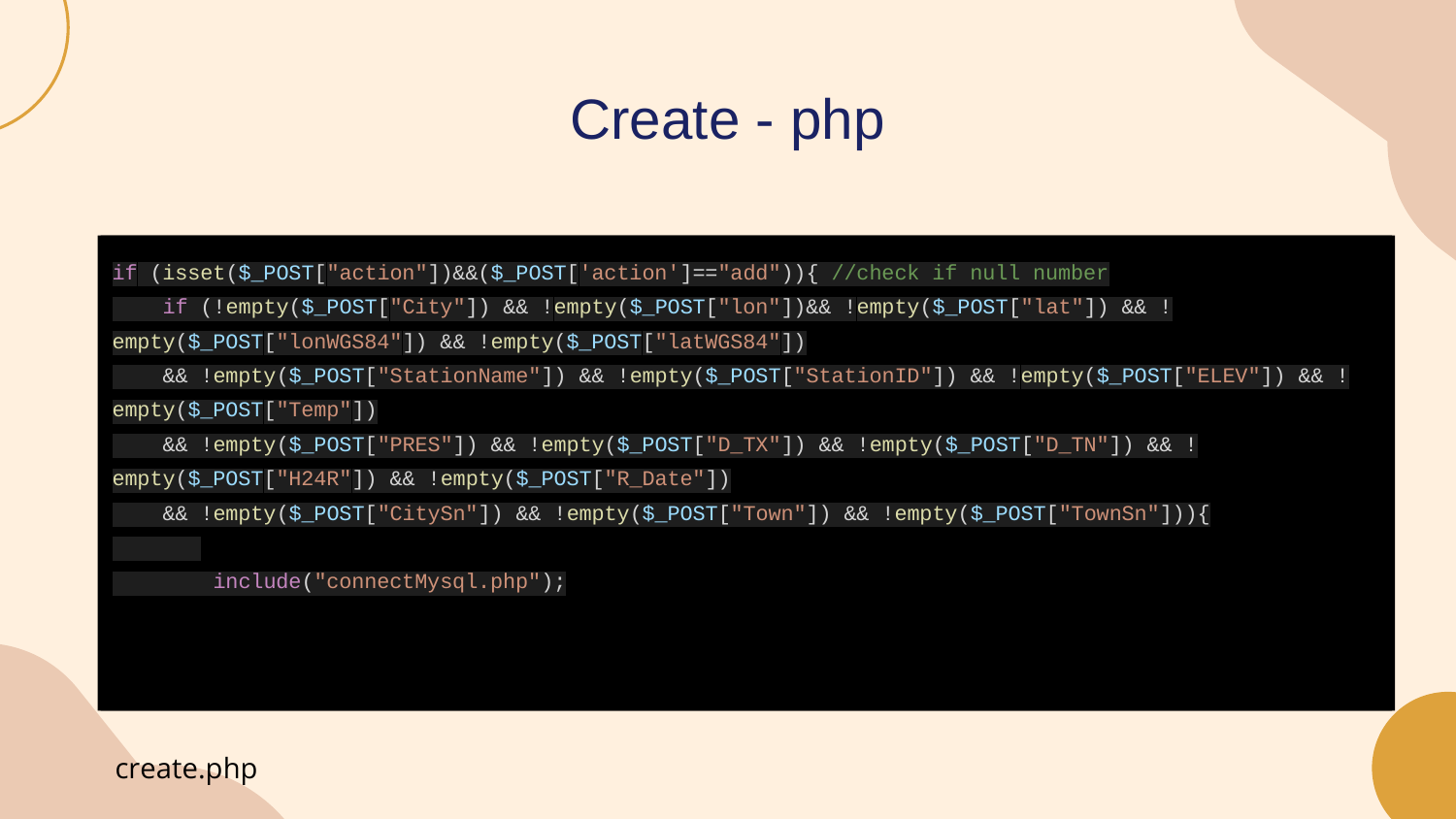

# Create - php
if (isset($_POST["action"])&&($_POST['action']=="add")){ //check if null number
    if (!empty($_POST["City"]) && !empty($_POST["lon"])&& !empty($_POST["lat"]) && !empty($_POST["lonWGS84"]) && !empty($_POST["latWGS84"])
    && !empty($_POST["StationName"]) && !empty($_POST["StationID"]) && !empty($_POST["ELEV"]) && !empty($_POST["Temp"])
    && !empty($_POST["PRES"]) && !empty($_POST["D_TX"]) && !empty($_POST["D_TN"]) && !empty($_POST["H24R"]) && !empty($_POST["R_Date"])
    && !empty($_POST["CitySn"]) && !empty($_POST["Town"]) && !empty($_POST["TownSn"])){

        include("connectMysql.php");

<b>◆新增氣象資料：</b><br>
請輸入縣市：<input type="text" name="City" id="City"><br/>
請輸入縣市編號：<input type="number" name="CitySn" id="CitySn"><br/>
請輸入鄉鎮：<input type="text" name="Town" id="Town"><br/>
請輸入鄉鎮編號：<input type="number" name="TownSn" id="TownSn"><br/>
請輸入經度(TWD67)：<input type="number" step= 0.000000000001 name="lon" id="lon"><br/>
請輸入緯度(TWD67)：<input type="number" step= 0.000000000001 name="lat" id="lat"><br/>
請輸入經度(WGS84)：<input type="number" step= 0.000000000001 name="lonWGS84" id="lonWGS84"><br/>
請輸入緯度(WGS84)：<input type="number" step= 0.000000000001 name="latWGS84" id="latWGS84"><br/>
請輸入測站名稱：<input type="text" name="StationName" id="StationName"><br/>
請輸入測站編號：<input type="text" pattern="[a-zA-Z0-9]+" name="StationID" id="StationID"><br/>
請輸入海拔高度(公尺)：<input type="number" step=0.0001 min = 0 name="ELEV" id="ELEV"><br/>
請輸入溫度：<input type="number" step= 0.0001 name="Temp" id="Temp"><br/>
create.php